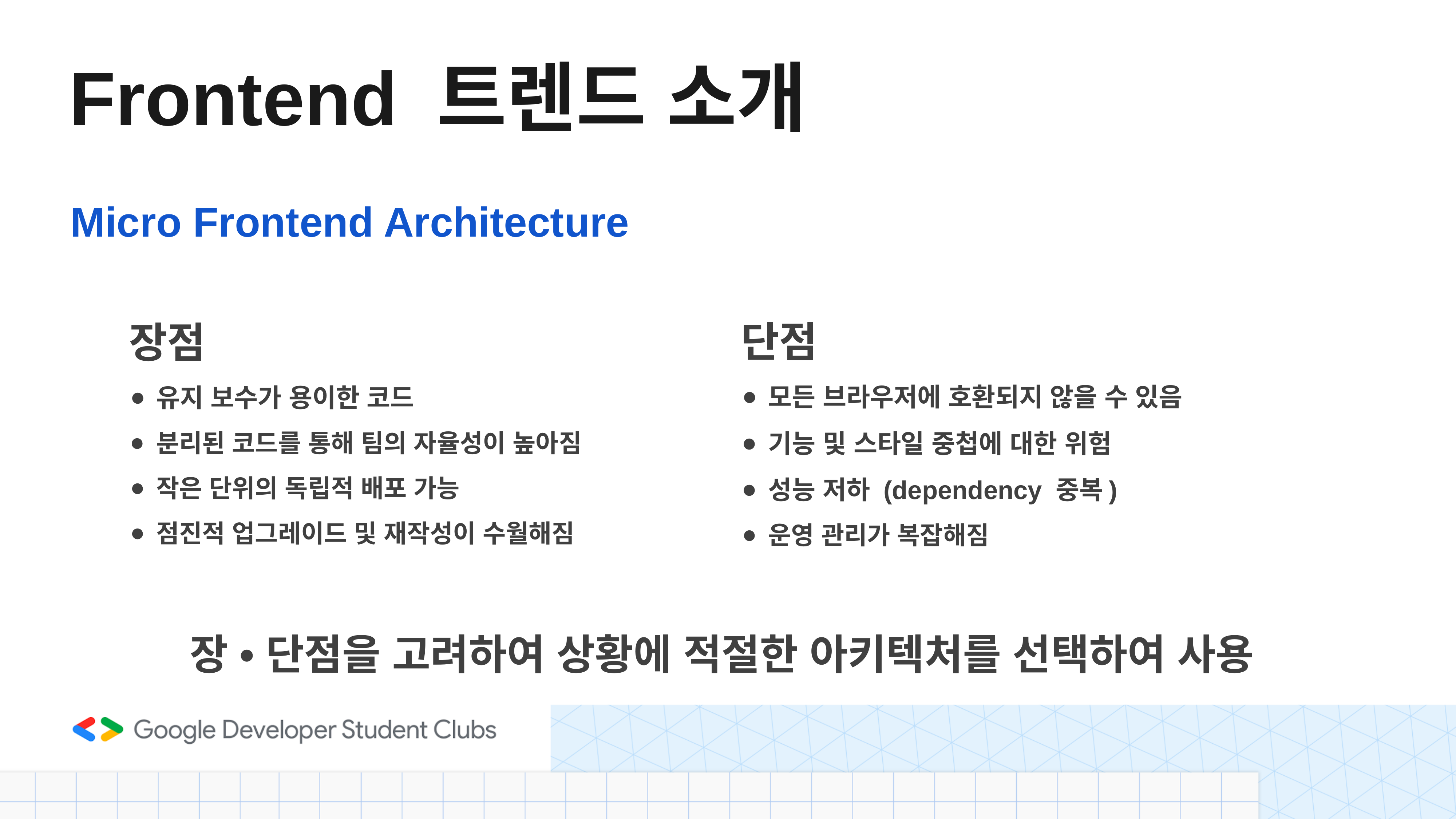

# Frontend 트렌드 소개
Micro Frontend Architecture
단점
모든 브라우저에 호환되지 않을 수 있음
기능 및 스타일 중첩에 대한 위험
성능 저하 (dependency 중복)
운영 관리가 복잡해짐
장점
유지 보수가 용이한 코드
분리된 코드를 통해 팀의 자율성이 높아짐
작은 단위의 독립적 배포 가능
점진적 업그레이드 및 재작성이 수월해짐
장 • 단점을 고려하여 상황에 적절한 아키텍처를 선택하여 사용